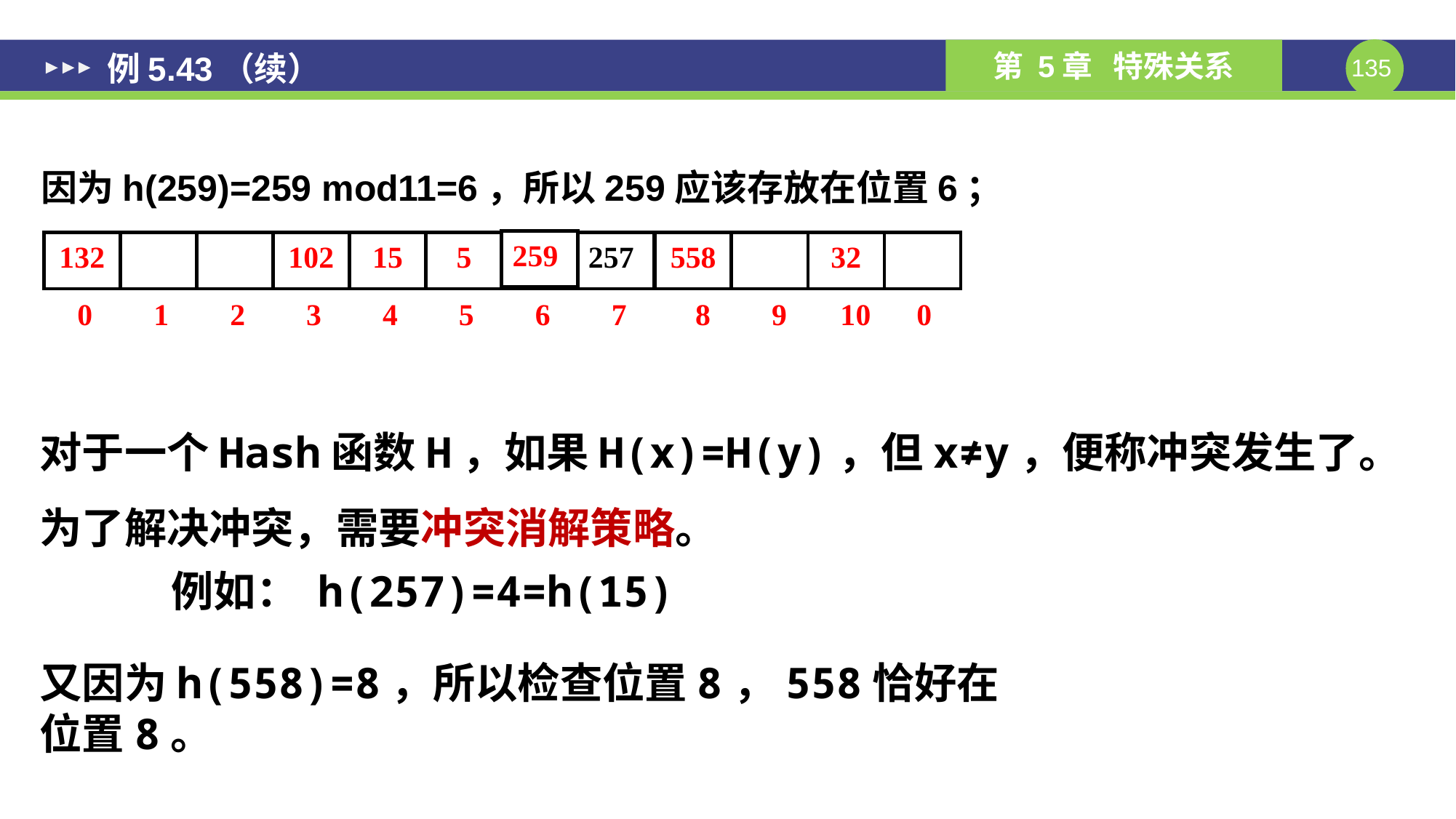

# 例5.43（续）
因为h(259)=259 mod11=6，所以259应该存放在位置6；
259
132

102
15
5

558

32

   0        1        2        3        4        5        6        7         8        9       10      0

257
对于一个Hash函数H，如果H(x)=H(y)，但x≠y，便称冲突发生了。为了解决冲突，需要冲突消解策略。
例如： h(257)=4=h(15)
又因为h(558)=8，所以检查位置8，558恰好在位置8。